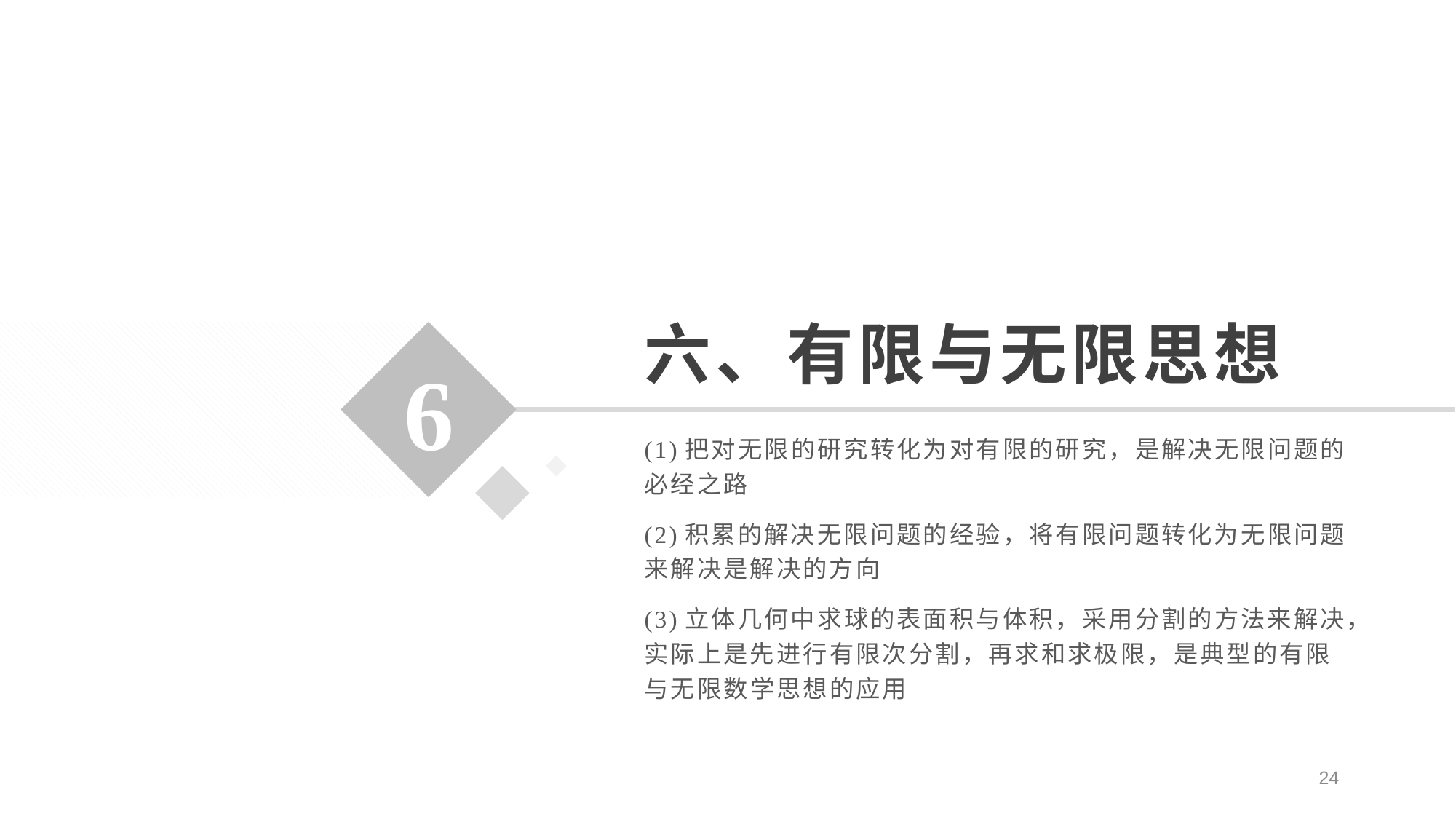

# 六、有限与无限思想
6
(1)把对无限的研究转化为对有限的研究，是解决无限问题的必经之路
(2)积累的解决无限问题的经验，将有限问题转化为无限问题来解决是解决的方向
(3)立体几何中求球的表面积与体积，采用分割的方法来解决，实际上是先进行有限次分割，再求和求极限，是典型的有限与无限数学思想的应用
24